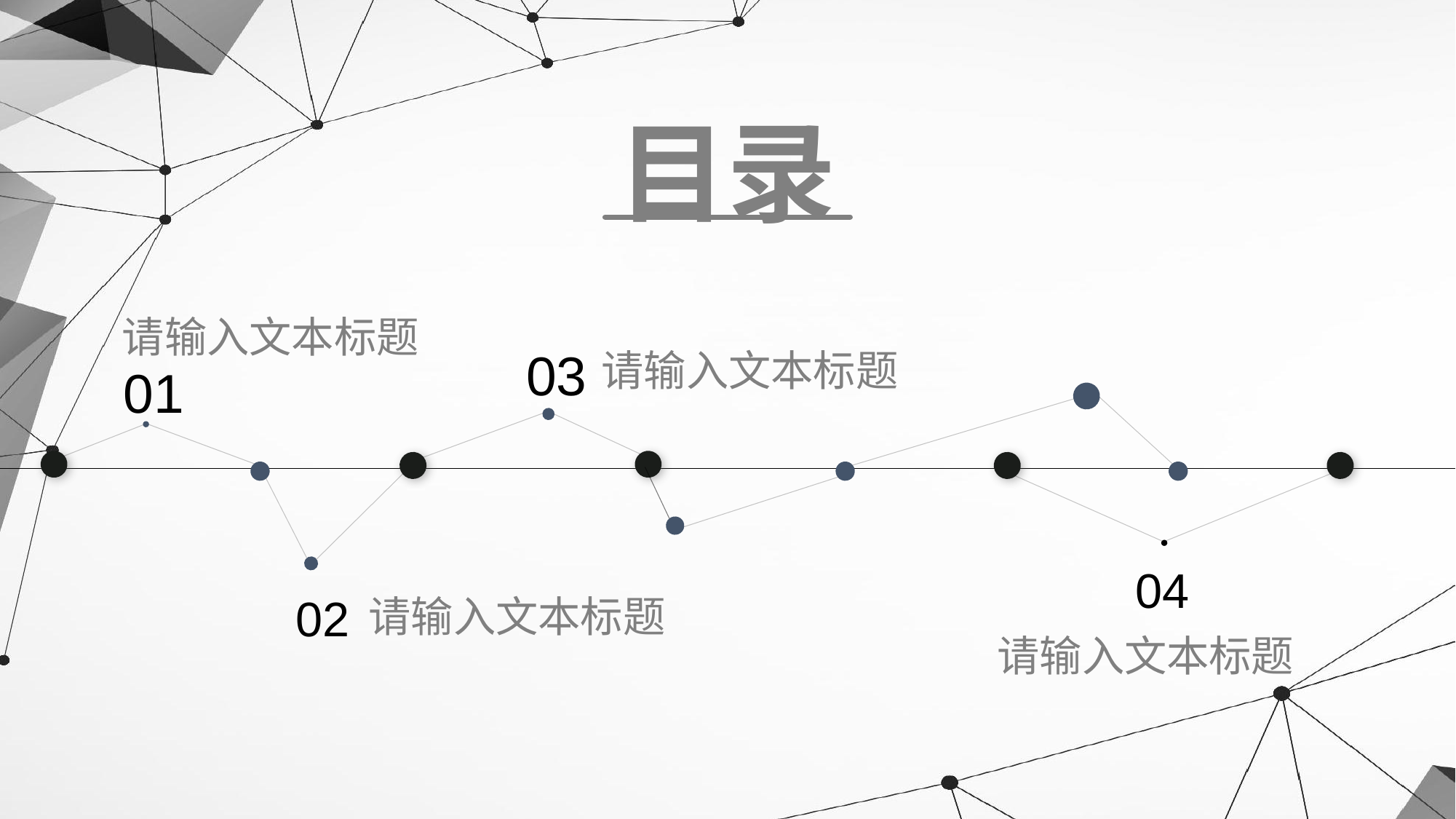

目录
请输入文本标题
03
请输入文本标题
01

04

02
请输入文本标题
请输入文本标题